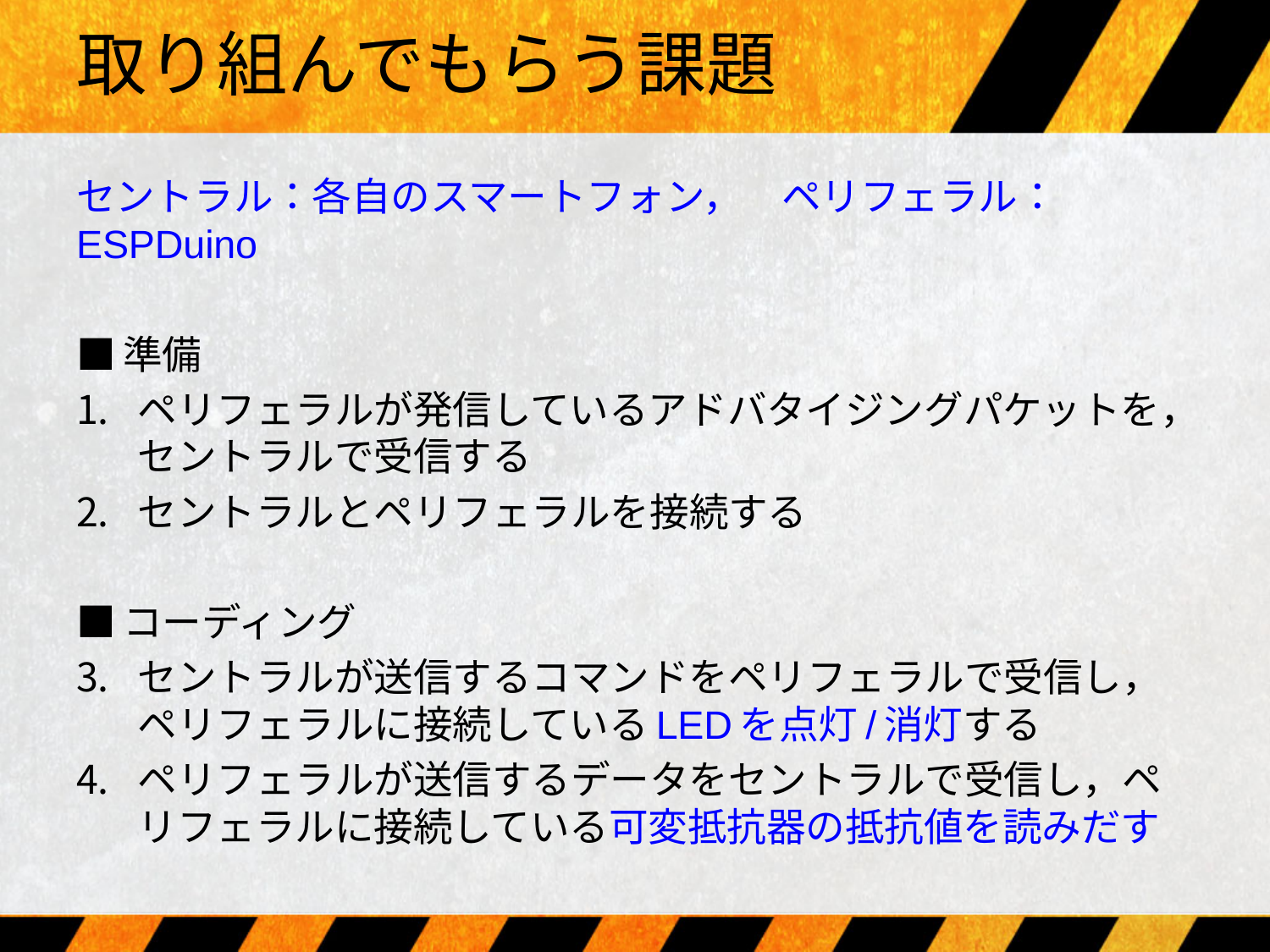

# 取り組んでもらう課題
セントラル：各自のスマートフォン，　ペリフェラル：ESPDuino

■準備
ペリフェラルが発信しているアドバタイジングパケットを，セントラルで受信する
セントラルとペリフェラルを接続する

■コーディング
セントラルが送信するコマンドをペリフェラルで受信し，ペリフェラルに接続しているLEDを点灯/消灯する
ペリフェラルが送信するデータをセントラルで受信し，ペリフェラルに接続している可変抵抗器の抵抗値を読みだす